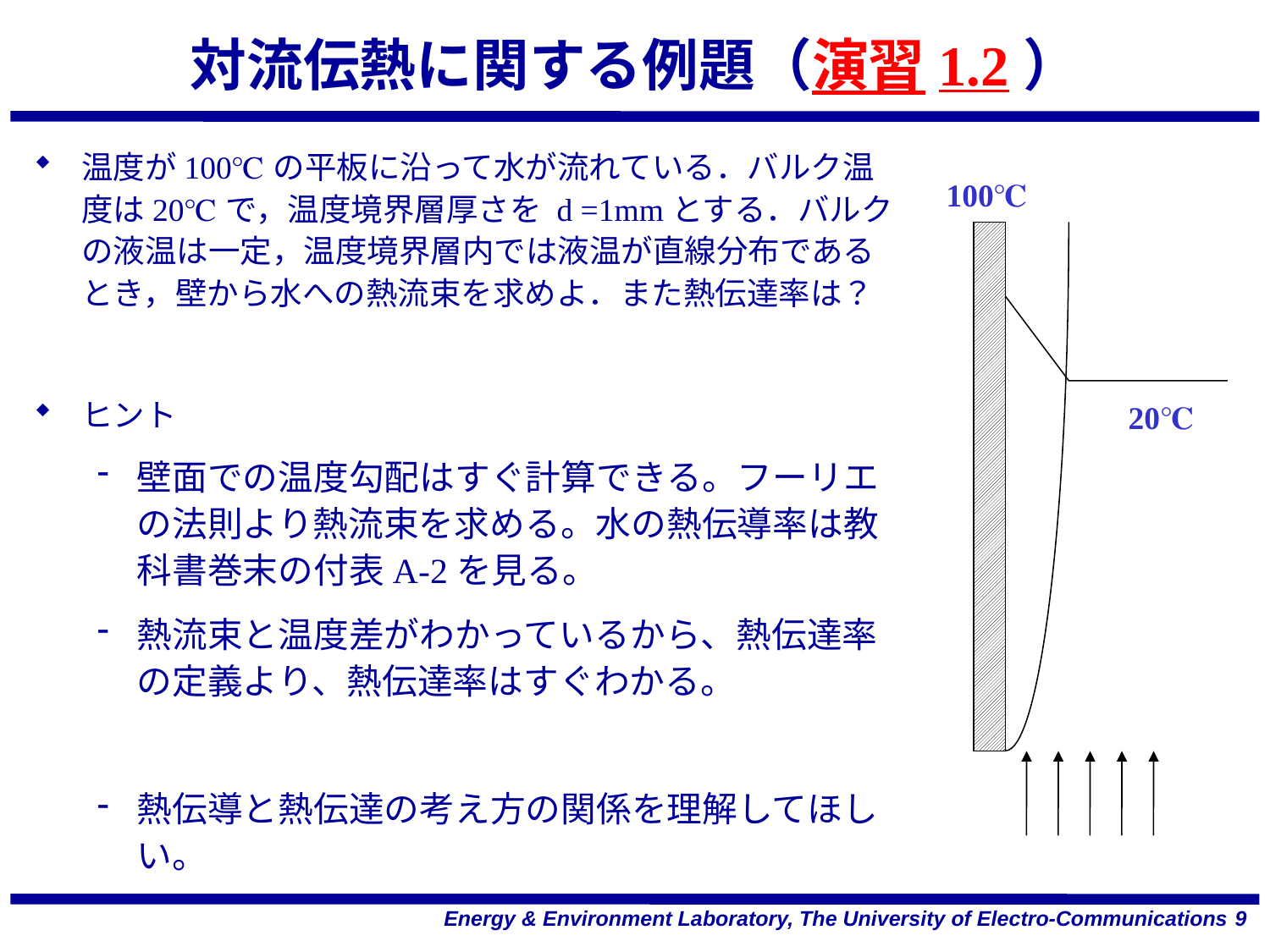

# 対流伝熱に関する例題（演習1.2）
温度が100℃の平板に沿って水が流れている．バルク温度は20℃で，温度境界層厚さを d =1mmとする．バルクの液温は一定，温度境界層内では液温が直線分布であるとき，壁から水への熱流束を求めよ．また熱伝達率は？

ヒント
壁面での温度勾配はすぐ計算できる。フーリエの法則より熱流束を求める。水の熱伝導率は教科書巻末の付表A-2を見る。
熱流束と温度差がわかっているから、熱伝達率の定義より、熱伝達率はすぐわかる。

熱伝導と熱伝達の考え方の関係を理解してほしい。
100℃

20℃